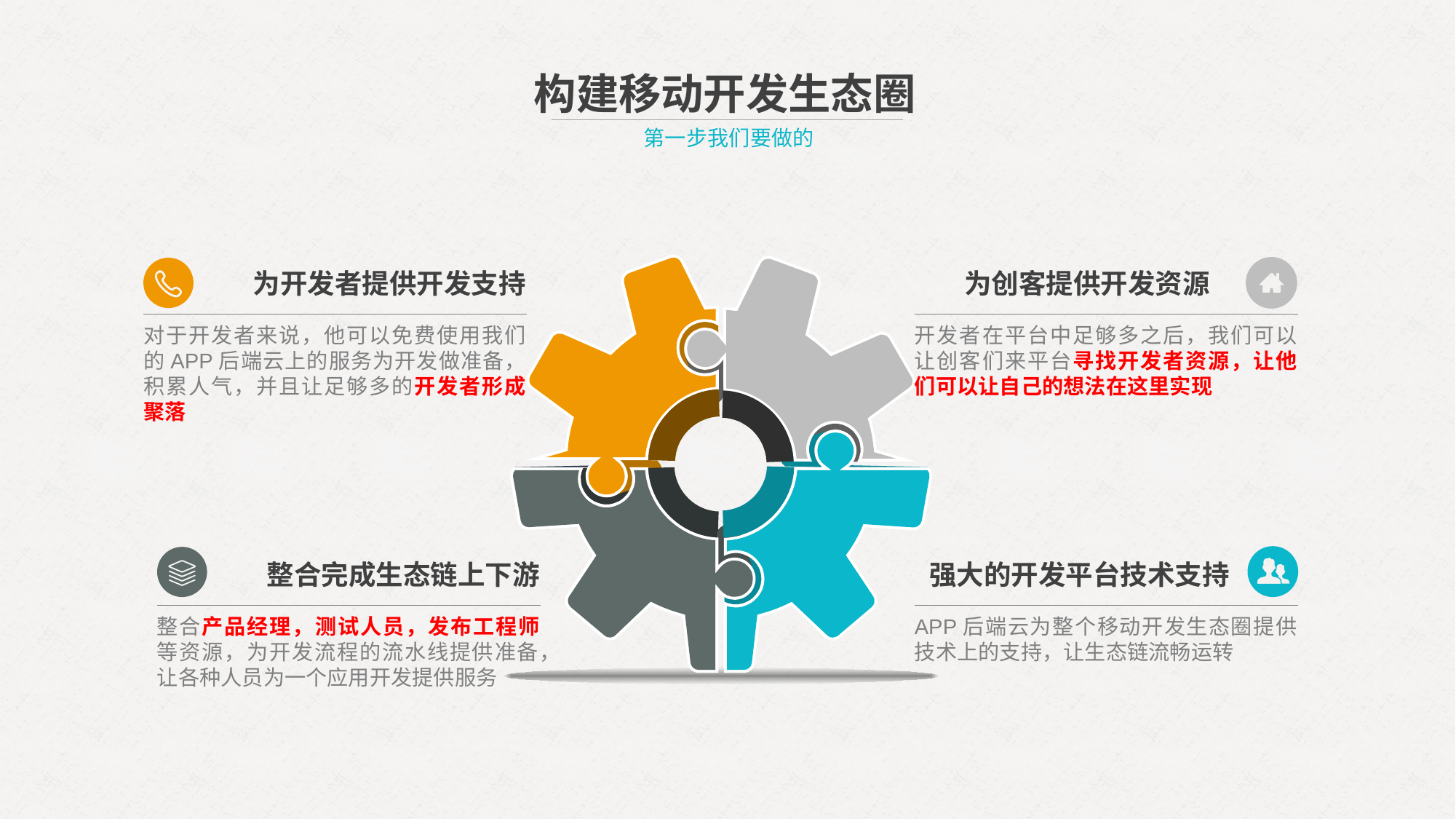

构建移动开发生态圈
第一步我们要做的

为创客提供开发资源
为开发者提供开发支持
对于开发者来说，他可以免费使用我们的APP后端云上的服务为开发做准备，积累人气，并且让足够多的开发者形成聚落
开发者在平台中足够多之后，我们可以让创客们来平台寻找开发者资源，让他们可以让自己的想法在这里实现

整合完成生态链上下游
强大的开发平台技术支持
整合产品经理，测试人员，发布工程师等资源，为开发流程的流水线提供准备，让各种人员为一个应用开发提供服务
APP后端云为整个移动开发生态圈提供技术上的支持，让生态链流畅运转